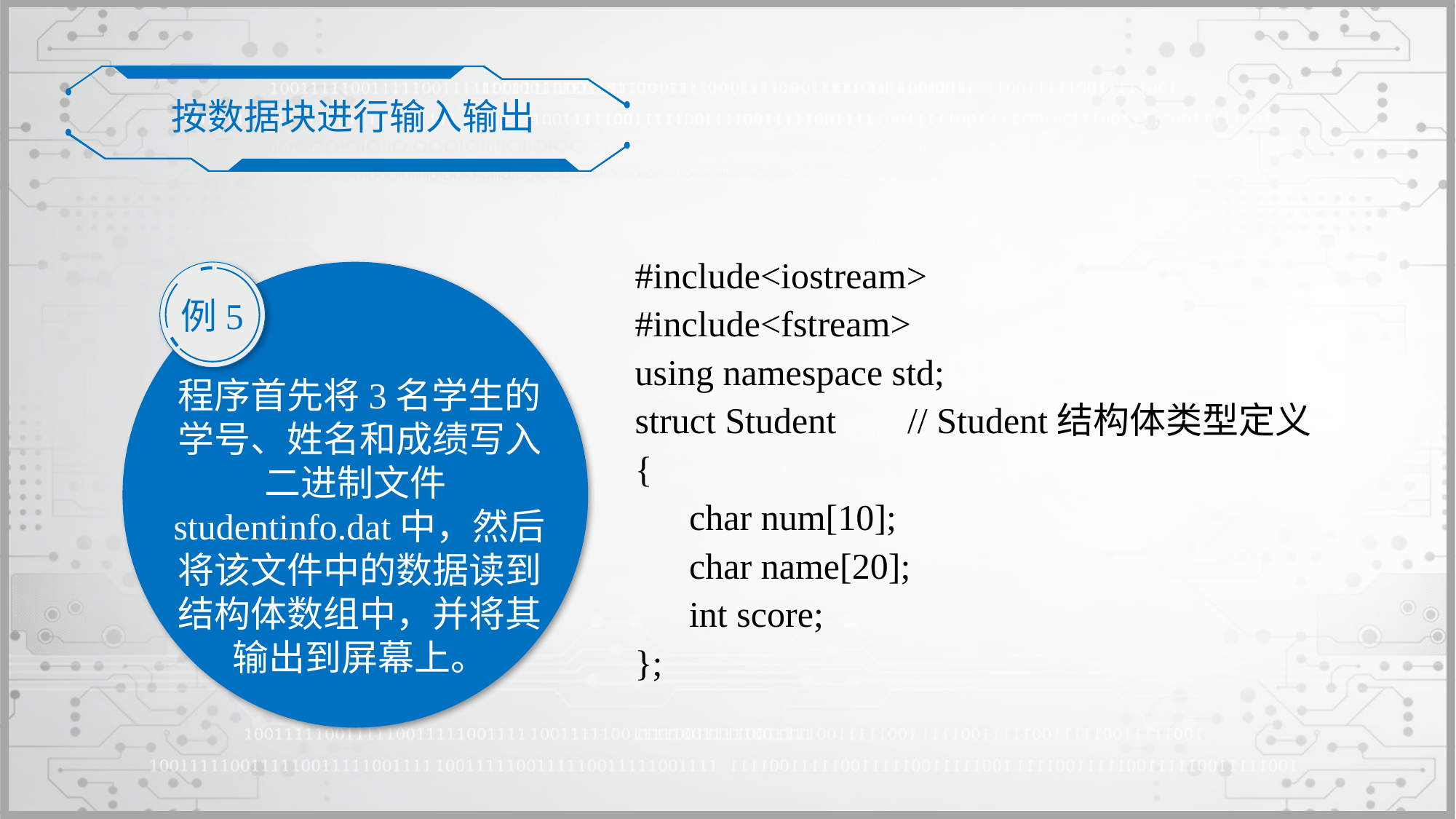

按数据块进行输入输出
#include<iostream>
#include<fstream>
using namespace std;
struct Student	// Student结构体类型定义
{
	char num[10];
	char name[20];
	int score;
};

例5

程序首先将3名学生的学号、姓名和成绩写入二进制文件studentinfo.dat中，然后将该文件中的数据读到结构体数组中，并将其输出到屏幕上。